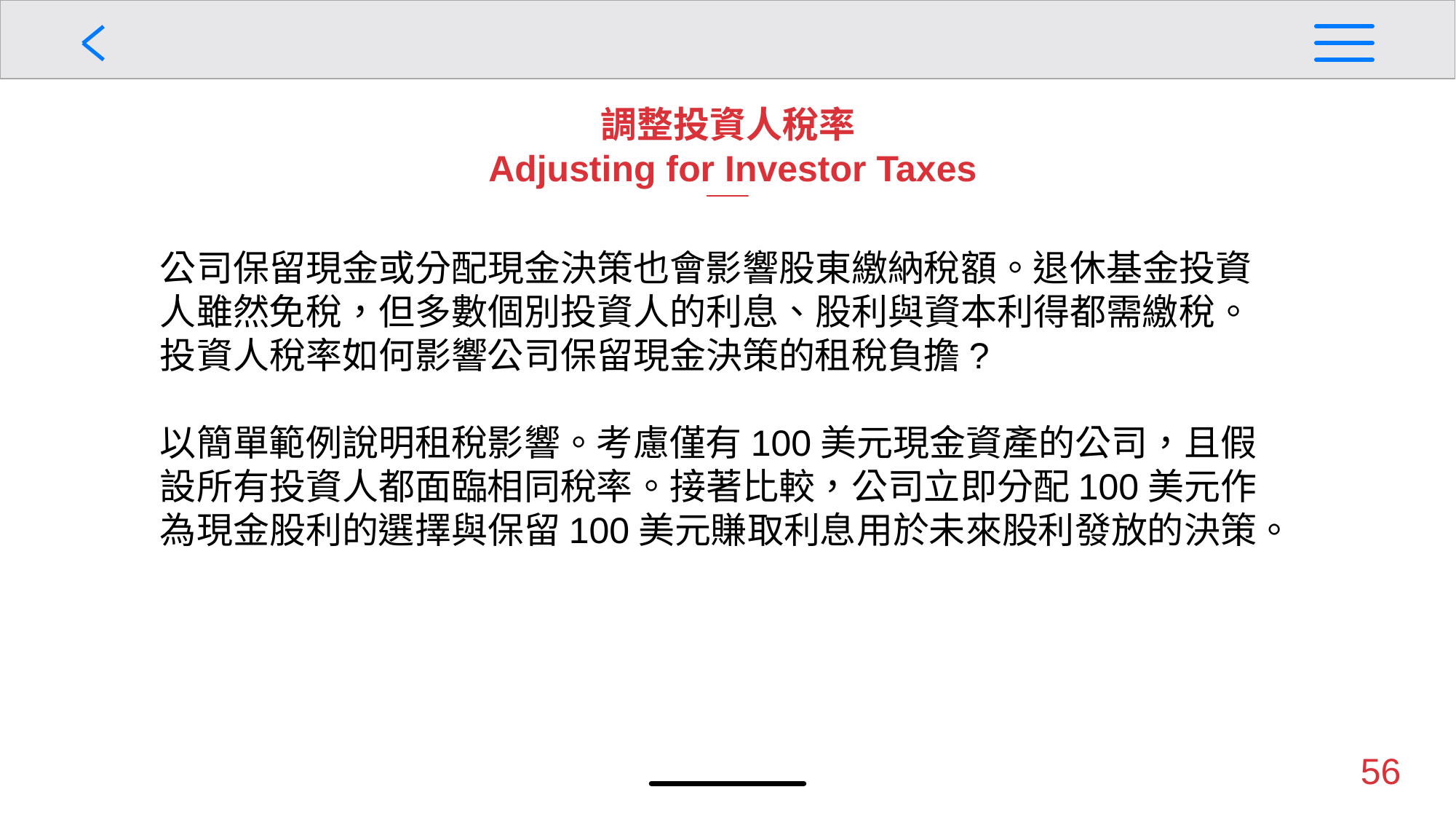

調整投資人稅率
 Adjusting for Investor Taxes
公司保留現金或分配現金決策也會影響股東繳納稅額。退休基金投資人雖然免稅，但多數個別投資人的利息、股利與資本利得都需繳稅。投資人稅率如何影響公司保留現金決策的租稅負擔?

以簡單範例說明租稅影響。考慮僅有100美元現金資產的公司，且假設所有投資人都面臨相同稅率。接著比較，公司立即分配100美元作為現金股利的選擇與保留100美元賺取利息用於未來股利發放的決策。
56